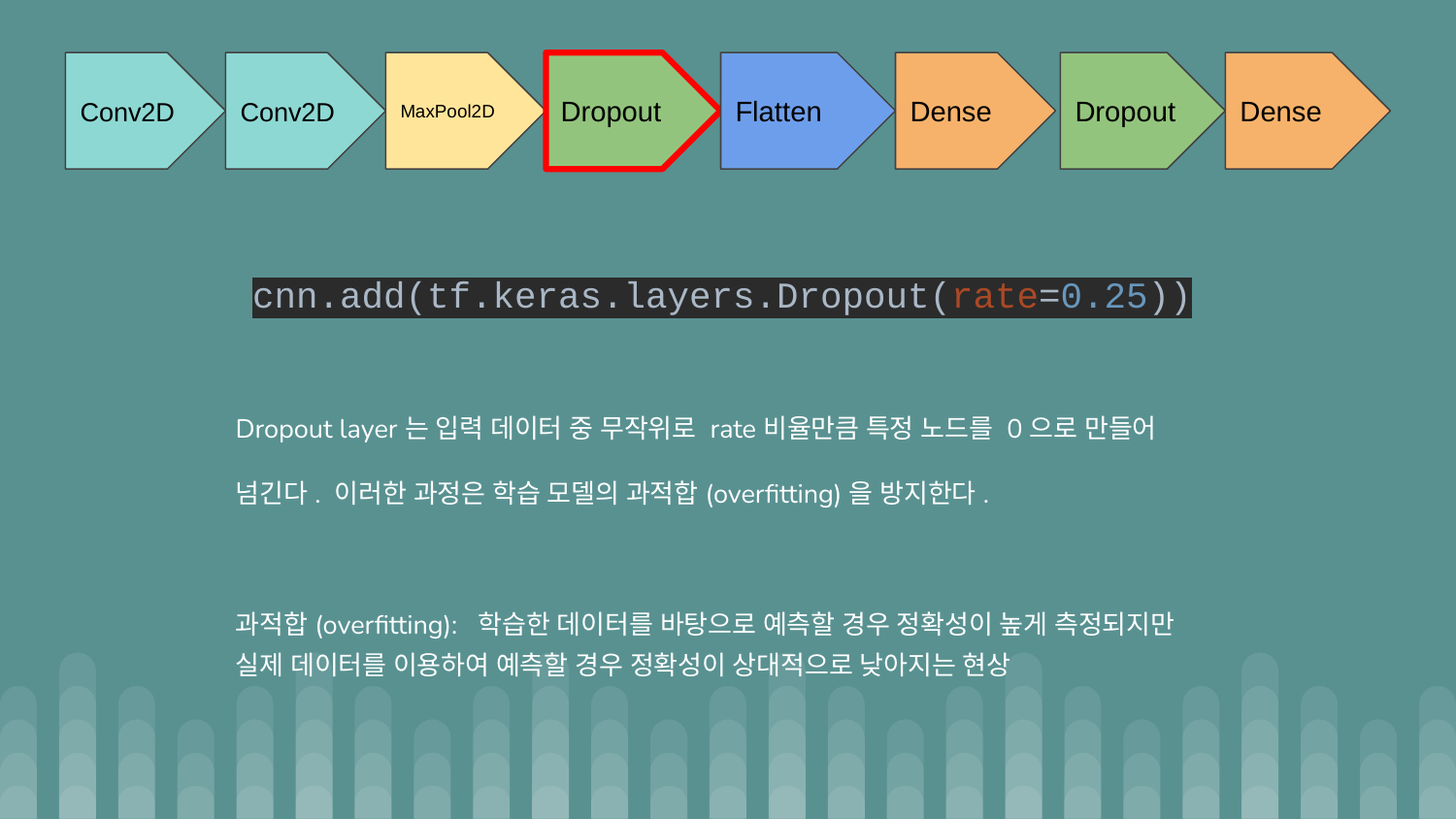

Conv2D
Conv2D
MaxPool2D
Dropout
Flatten
Dense
Dropout
Dense
cnn.add(tf.keras.layers.Dropout(rate=0.25))
Dropout layer는 입력 데이터 중 무작위로 rate비율만큼 특정 노드를 0으로 만들어
넘긴다. 이러한 과정은 학습 모델의 과적합(overfitting)을 방지한다.

과적합(overfitting):  학습한 데이터를 바탕으로 예측할 경우 정확성이 높게 측정되지만 실제 데이터를 이용하여 예측할 경우 정확성이 상대적으로 낮아지는 현상